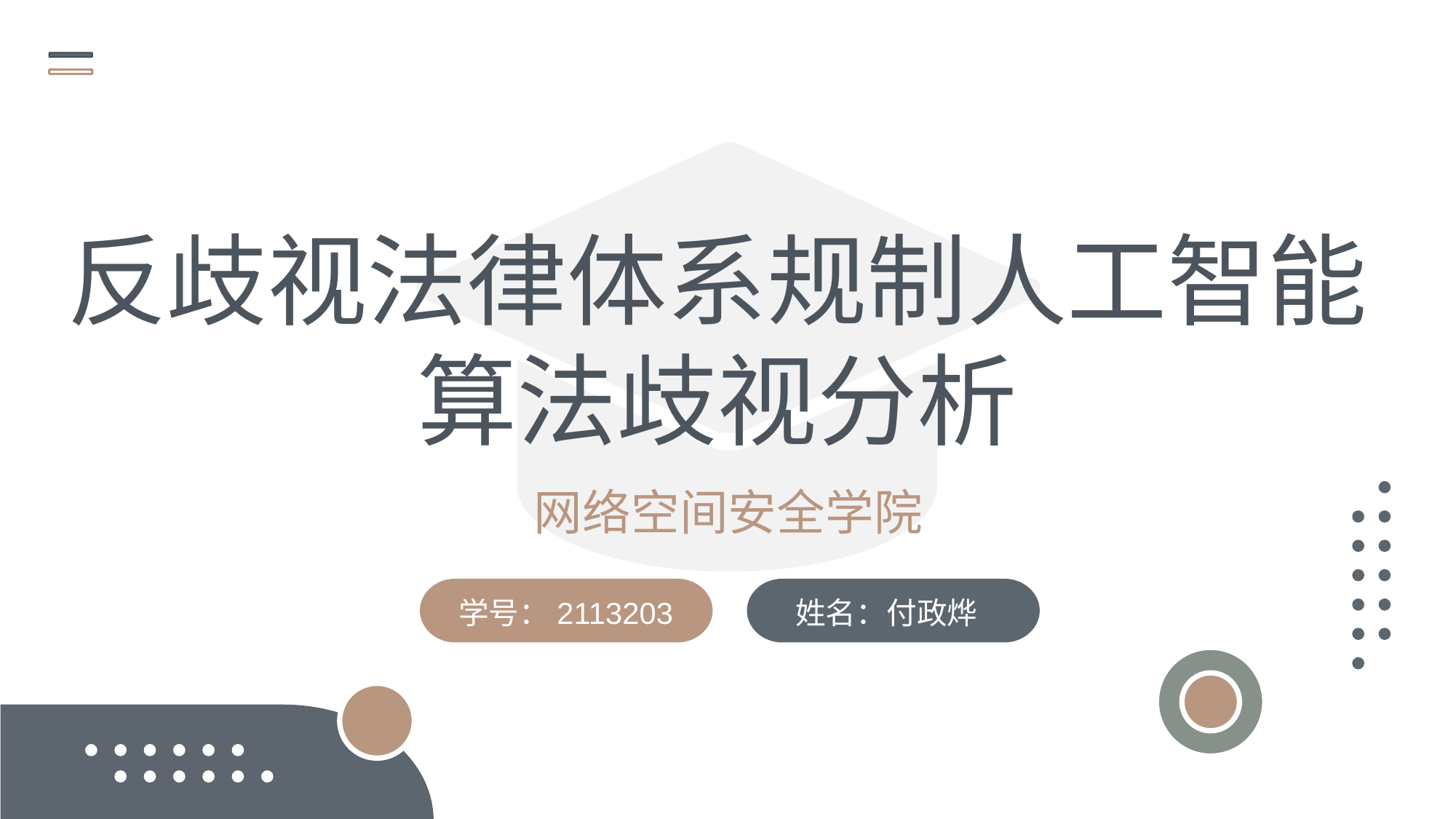

反歧视法律体系规制人工智能
算法歧视分析
网络空间安全学院

学号：2113203
姓名：付政烨